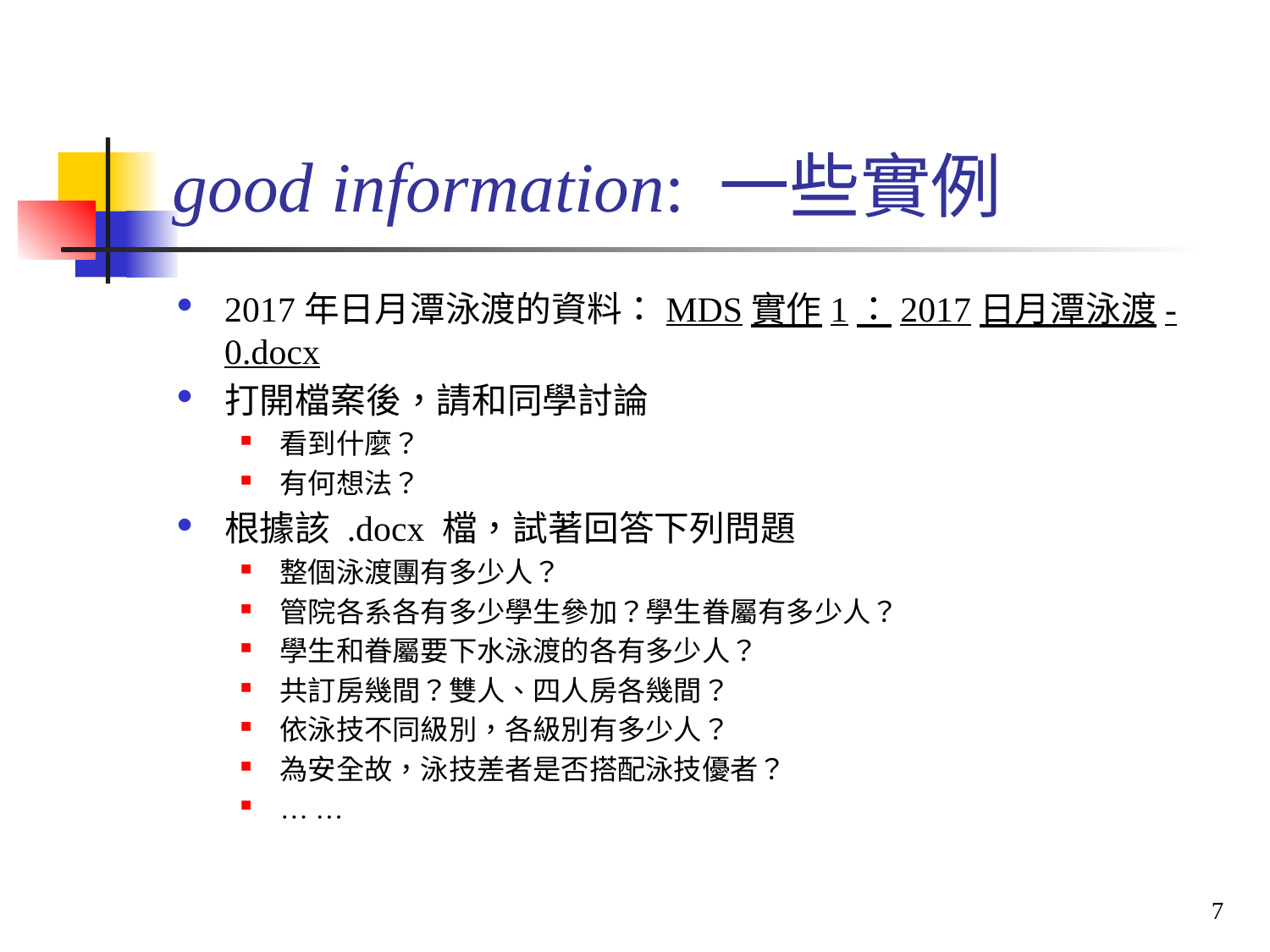

# good information: 一些實例
2017年日月潭泳渡的資料：MDS實作1：2017日月潭泳渡-0.docx
打開檔案後，請和同學討論
看到什麼？
有何想法？
根據該 .docx 檔，試著回答下列問題
整個泳渡團有多少人？
管院各系各有多少學生參加？學生眷屬有多少人？
學生和眷屬要下水泳渡的各有多少人？
共訂房幾間？雙人、四人房各幾間？
依泳技不同級別，各級別有多少人？
為安全故，泳技差者是否搭配泳技優者？
… …